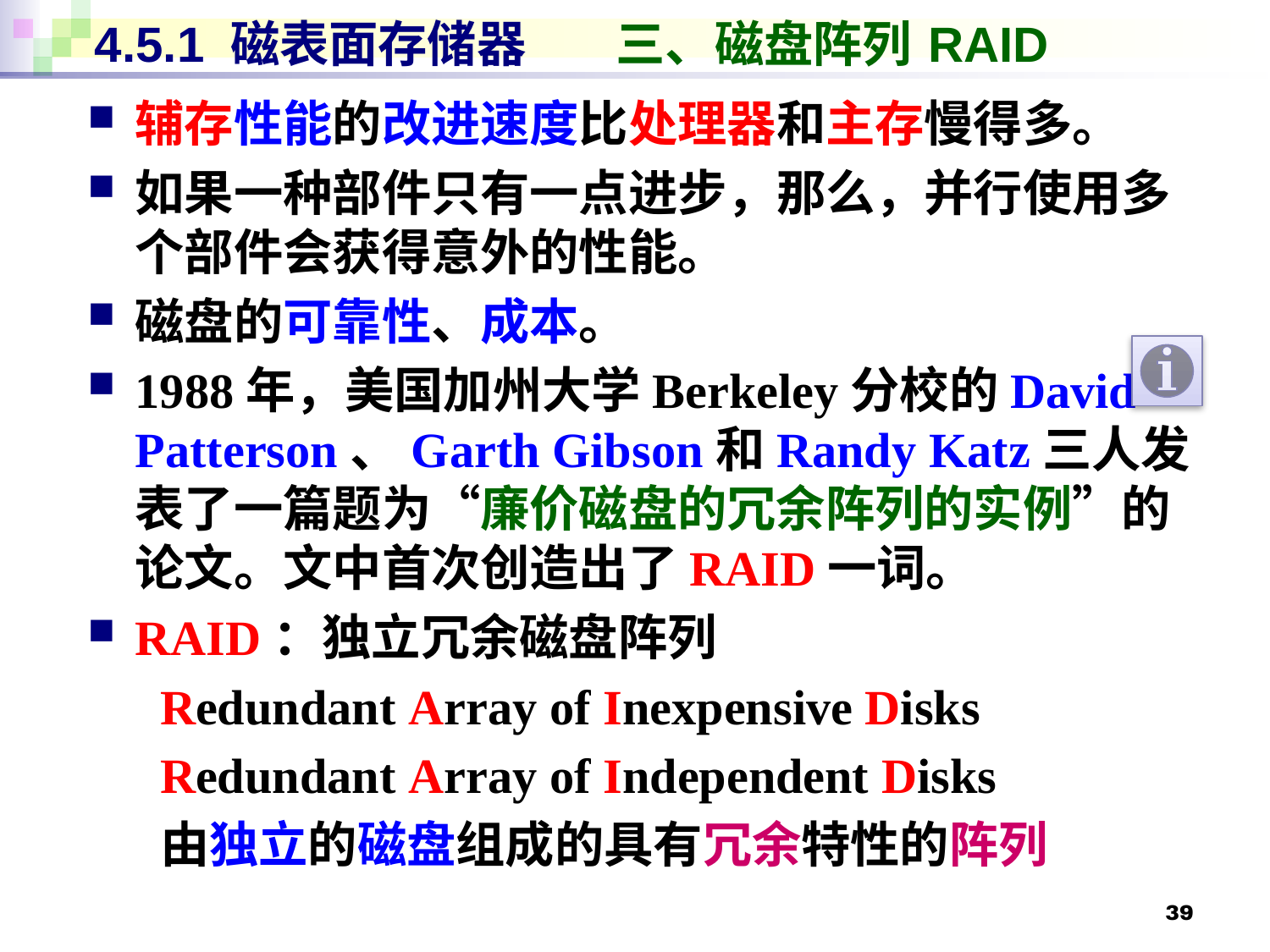

# 4.5.1 磁表面存储器        三、磁盘阵列 RAID
辅存性能的改进速度比处理器和主存慢得多。
如果一种部件只有一点进步，那么，并行使用多个部件会获得意外的性能。
磁盘的可靠性、成本。
1988年，美国加州大学Berkeley分校的David Patterson、Garth Gibson和Randy Katz三人发表了一篇题为“廉价磁盘的冗余阵列的实例”的论文。文中首次创造出了RAID一词。
RAID：独立冗余磁盘阵列
Redundant Array of Inexpensive Disks
Redundant Array of Independent Disks
由独立的磁盘组成的具有冗余特性的阵列

39